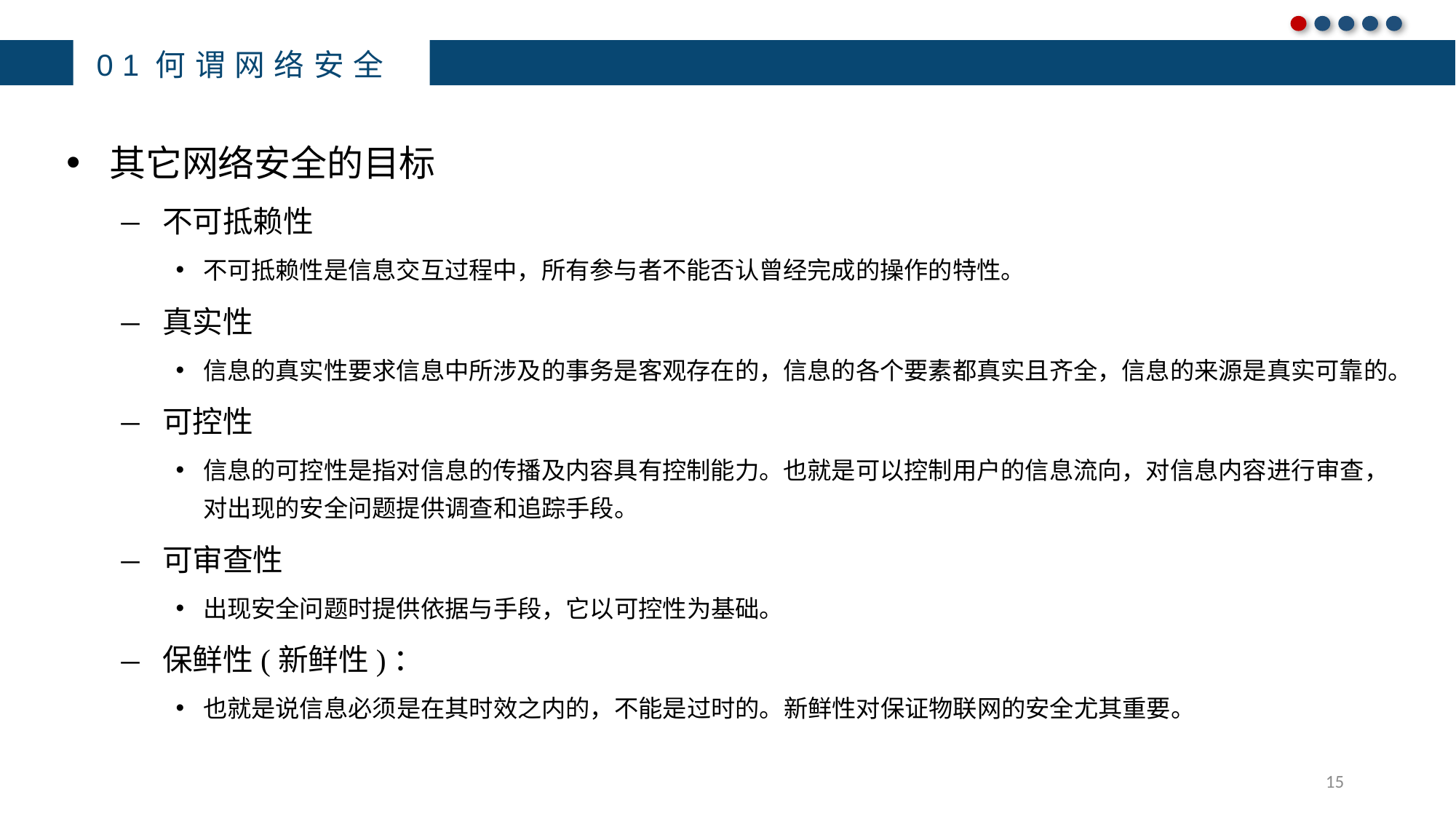

01何谓网络安全
其它网络安全的目标
不可抵赖性
不可抵赖性是信息交互过程中，所有参与者不能否认曾经完成的操作的特性。
真实性
信息的真实性要求信息中所涉及的事务是客观存在的，信息的各个要素都真实且齐全，信息的来源是真实可靠的。
可控性
信息的可控性是指对信息的传播及内容具有控制能力。也就是可以控制用户的信息流向，对信息内容进行审查，对出现的安全问题提供调查和追踪手段。
可审查性
出现安全问题时提供依据与手段，它以可控性为基础。
保鲜性(新鲜性)：
也就是说信息必须是在其时效之内的，不能是过时的。新鲜性对保证物联网的安全尤其重要。

15